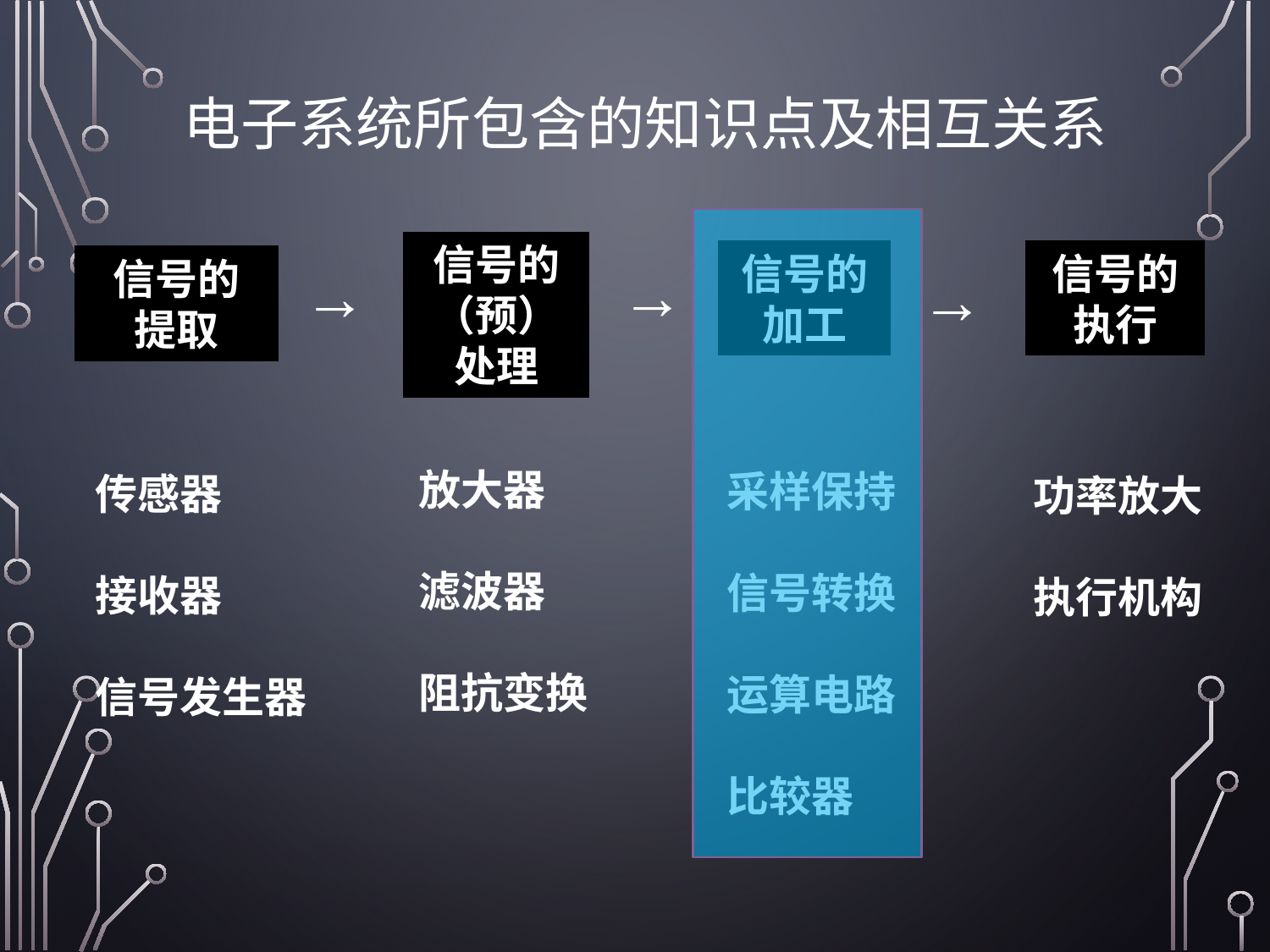

# 电子系统所包含的知识点及相互关系

信号的（预）处理
信号的
执行
信号的加工
信号的
提取
→
→
→
放大器

滤波器

阻抗变换
采样保持

信号转换

运算电路

比较器
传感器

接收器

信号发生器
功率放大

执行机构